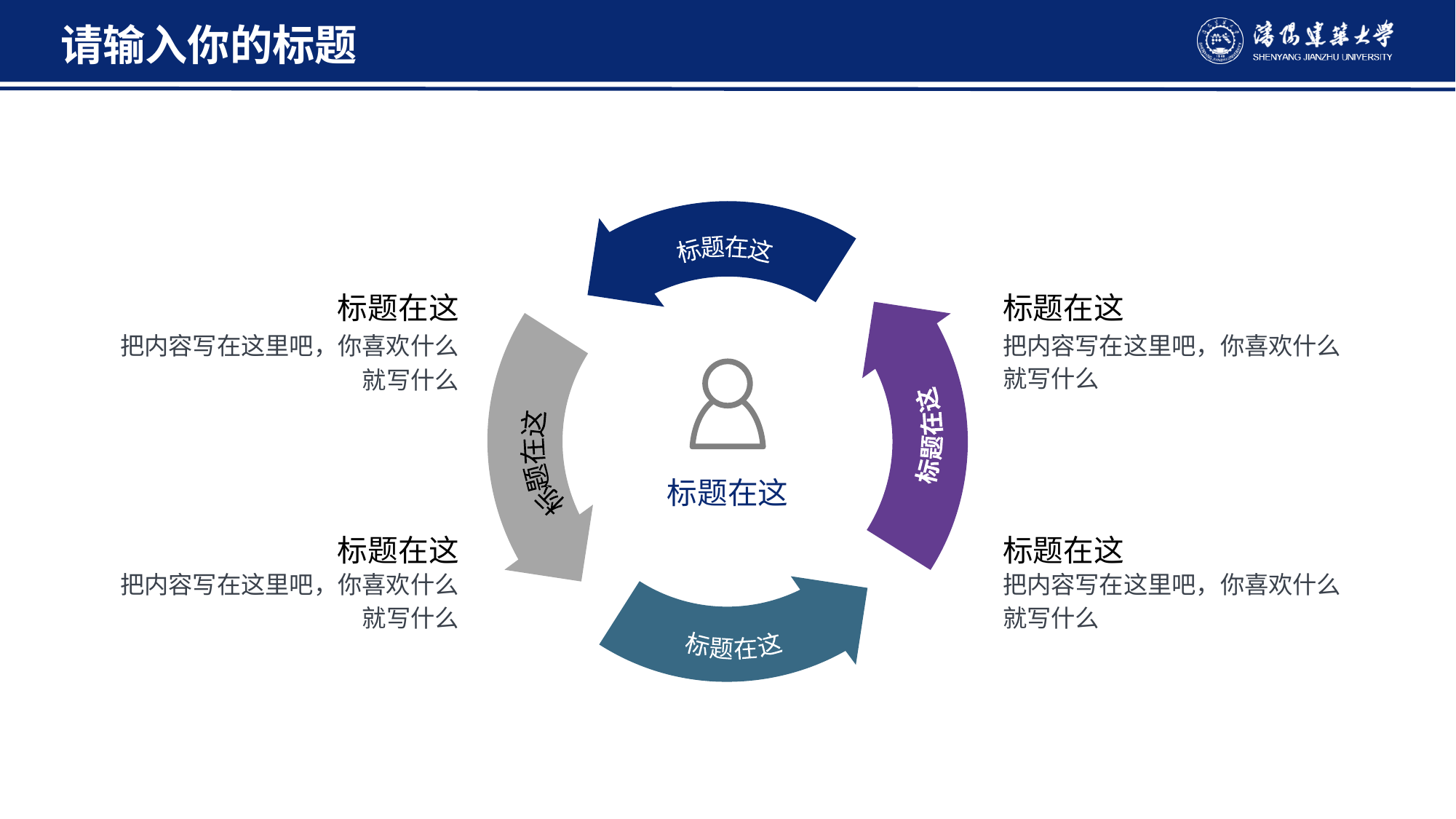

请输入你的标题

标题在这

标题在这
标题在这
标题在这

标题在这
标题在这
标题在这
把内容写在这里吧，你喜欢什么就写什么
把内容写在这里吧，你喜欢什么就写什么
标题在这
标题在这
把内容写在这里吧，你喜欢什么就写什么
把内容写在这里吧，你喜欢什么就写什么